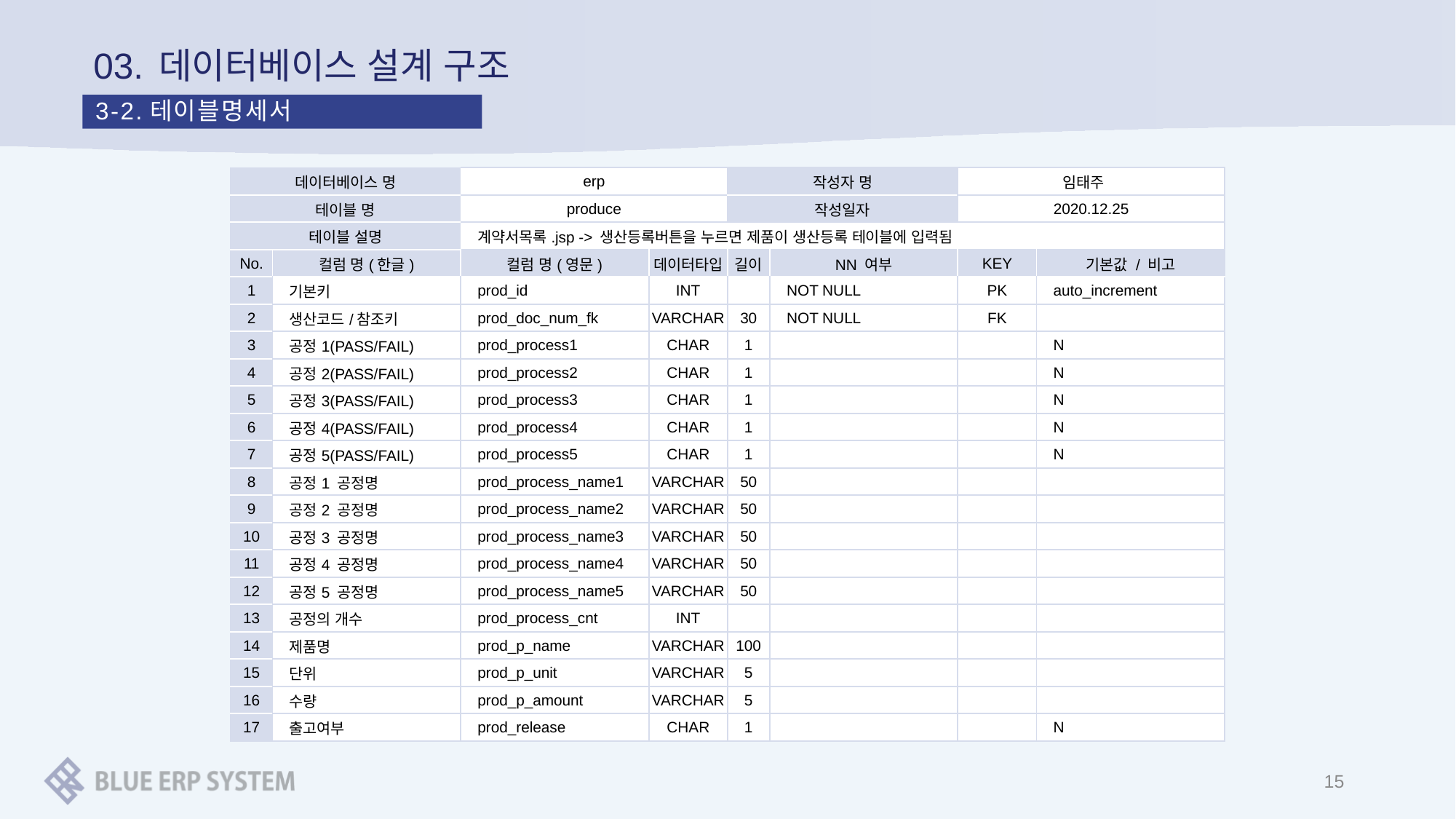

# 03. 데이터베이스 설계 구조
3-2.테이블명세서
| 데이터베이스 명 |  | erp |  | 작성자 명 |  | 임태주 |  |
| --- | --- | --- | --- | --- | --- | --- | --- |
| 테이블 명 |  | produce |  | 작성일자 |  | 2020.12.25 |  |
| 테이블 설명 |  | 계약서목록.jsp -> 생산등록버튼을 누르면 제품이 생산등록 테이블에 입력됨 |  |  |  |  |  |
| No. | 컬럼 명(한글) | 컬럼 명(영문) | 데이터타입 | 길이 | NN 여부 | KEY | 기본값 / 비고 |
| 1 | 기본키 | prod\_id | INT |  | NOT NULL | PK | auto\_increment |
| 2 | 생산코드/참조키 | prod\_doc\_num\_fk | VARCHAR | 30 | NOT NULL | FK |  |
| 3 | 공정1(PASS/FAIL) | prod\_process1 | CHAR | 1 |  |  | N |
| 4 | 공정2(PASS/FAIL) | prod\_process2 | CHAR | 1 |  |  | N |
| 5 | 공정3(PASS/FAIL) | prod\_process3 | CHAR | 1 |  |  | N |
| 6 | 공정4(PASS/FAIL) | prod\_process4 | CHAR | 1 |  |  | N |
| 7 | 공정5(PASS/FAIL) | prod\_process5 | CHAR | 1 |  |  | N |
| 8 | 공정1 공정명 | prod\_process\_name1 | VARCHAR | 50 |  |  |  |
| 9 | 공정2 공정명 | prod\_process\_name2 | VARCHAR | 50 |  |  |  |
| 10 | 공정3 공정명 | prod\_process\_name3 | VARCHAR | 50 |  |  |  |
| 11 | 공정4 공정명 | prod\_process\_name4 | VARCHAR | 50 |  |  |  |
| 12 | 공정5 공정명 | prod\_process\_name5 | VARCHAR | 50 |  |  |  |
| 13 | 공정의 개수 | prod\_process\_cnt | INT |  |  |  |  |
| 14 | 제품명 | prod\_p\_name | VARCHAR | 100 |  |  |  |
| 15 | 단위 | prod\_p\_unit | VARCHAR | 5 |  |  |  |
| 16 | 수량 | prod\_p\_amount | VARCHAR | 5 |  |  |  |
| 17 | 출고여부 | prod\_release | CHAR | 1 |  |  | N |
15